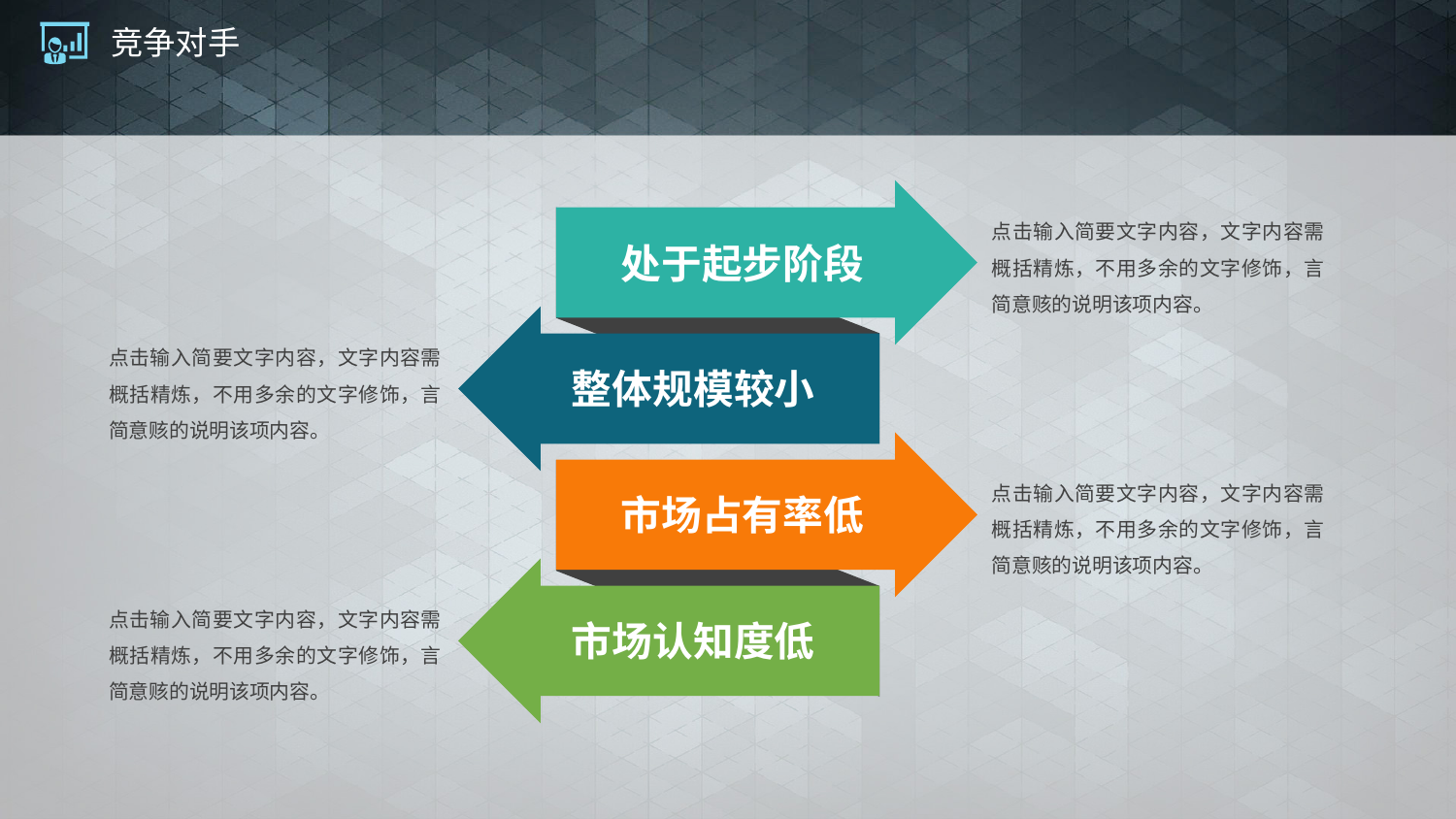

# 竞争对手

点击输入简要文字内容，文字内容需概括精炼，不用多余的文字修饰，言简意赅的说明该项内容。
处于起步阶段

点击输入简要文字内容，文字内容需概括精炼，不用多余的文字修饰，言简意赅的说明该项内容。
整体规模较小

点击输入简要文字内容，文字内容需概括精炼，不用多余的文字修饰，言简意赅的说明该项内容。
市场占有率低

点击输入简要文字内容，文字内容需概括精炼，不用多余的文字修饰，言简意赅的说明该项内容。
市场认知度低